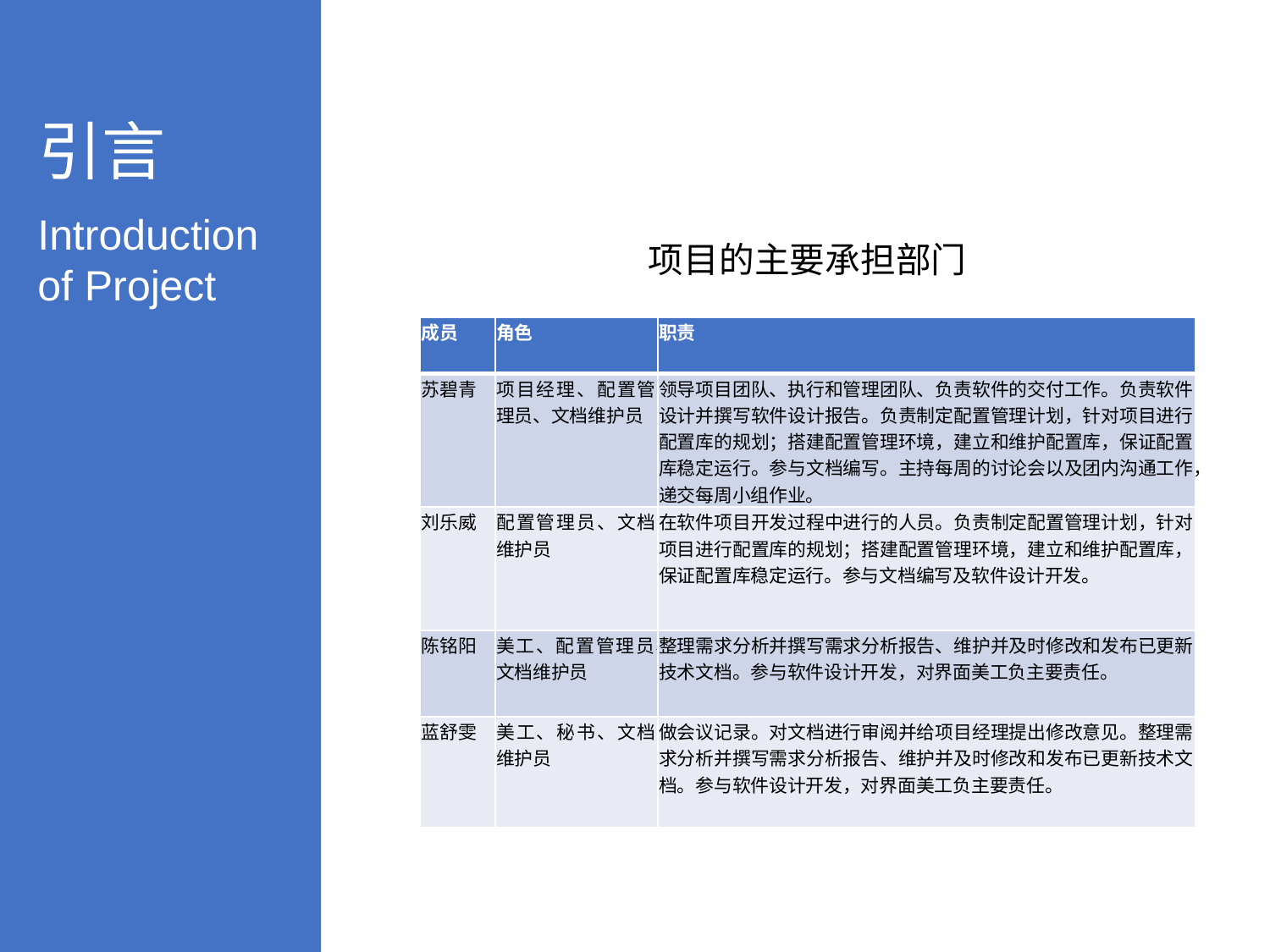

引言
Introduction of Project
项目的主要承担部门
| 成员 | 角色 | 职责 |
| --- | --- | --- |
| 苏碧青 | 项目经理、配置管理员、文档维护员 | 领导项目团队、执行和管理团队、负责软件的交付工作。负责软件设计并撰写软件设计报告。负责制定配置管理计划，针对项目进行配置库的规划；搭建配置管理环境，建立和维护配置库，保证配置库稳定运行。参与文档编写。主持每周的讨论会以及团内沟通工作，递交每周小组作业。 |
| 刘乐威 | 配置管理员、文档维护员 | 在软件项目开发过程中进行的人员。负责制定配置管理计划，针对项目进行配置库的规划；搭建配置管理环境，建立和维护配置库，保证配置库稳定运行。参与文档编写及软件设计开发。 |
| 陈铭阳 | 美工、配置管理员、文档维护员 | 整理需求分析并撰写需求分析报告、维护并及时修改和发布已更新技术文档。参与软件设计开发，对界面美工负主要责任。 |
| 蓝舒雯 | 美工、秘书、文档维护员 | 做会议记录。对文档进行审阅并给项目经理提出修改意见。整理需求分析并撰写需求分析报告、维护并及时修改和发布已更新技术文档。参与软件设计开发，对界面美工负主要责任。 |